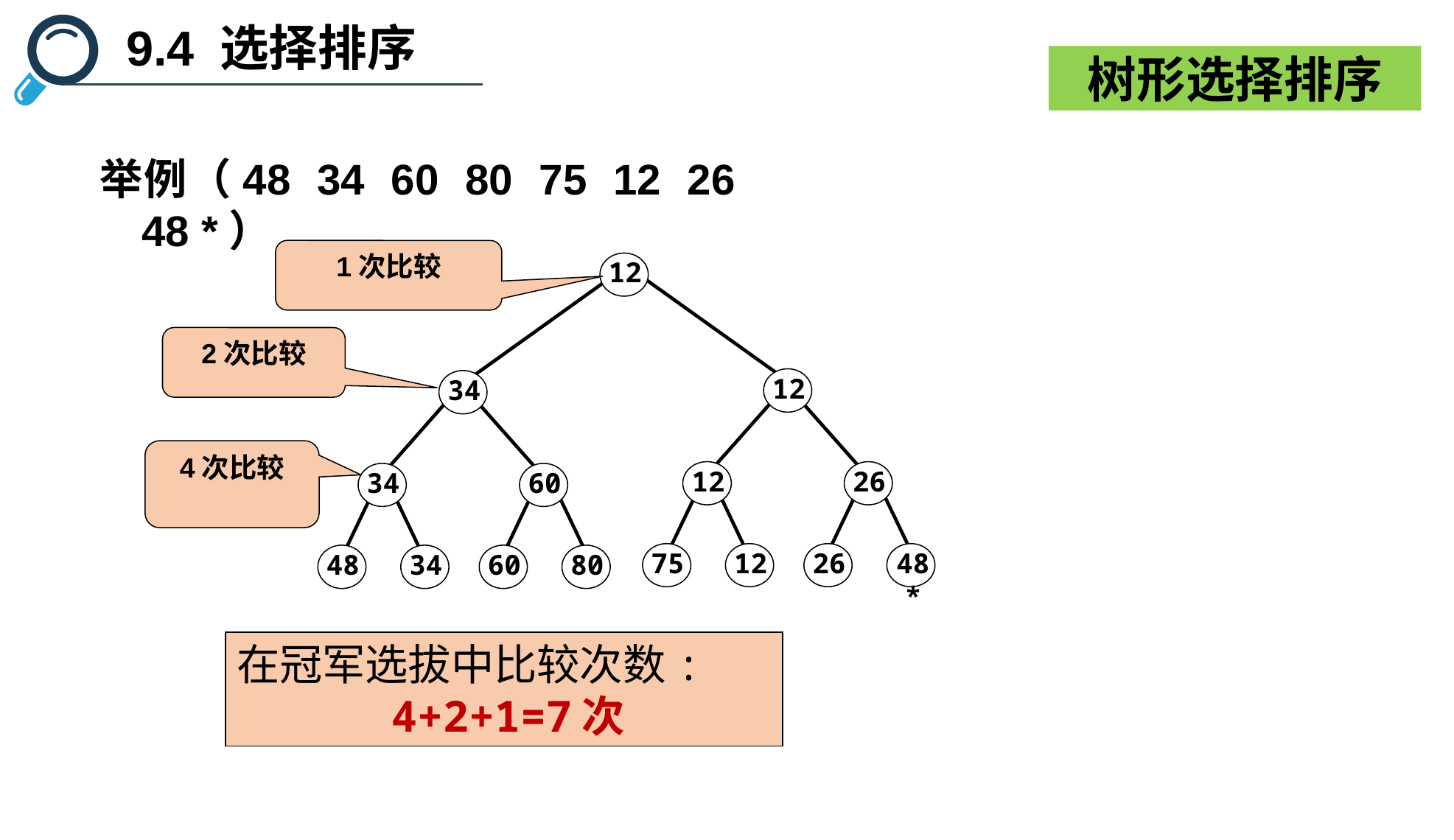

9.4 选择排序
树形选择排序
举例（48  34  60  80  75  12  26  48 *）
1次比较

12

2次比较

12

34

4次比较

12

26

34

60

75

12

26

48*

48

34

60

80
在冠军选拔中比较次数:
      4+2+1=7次